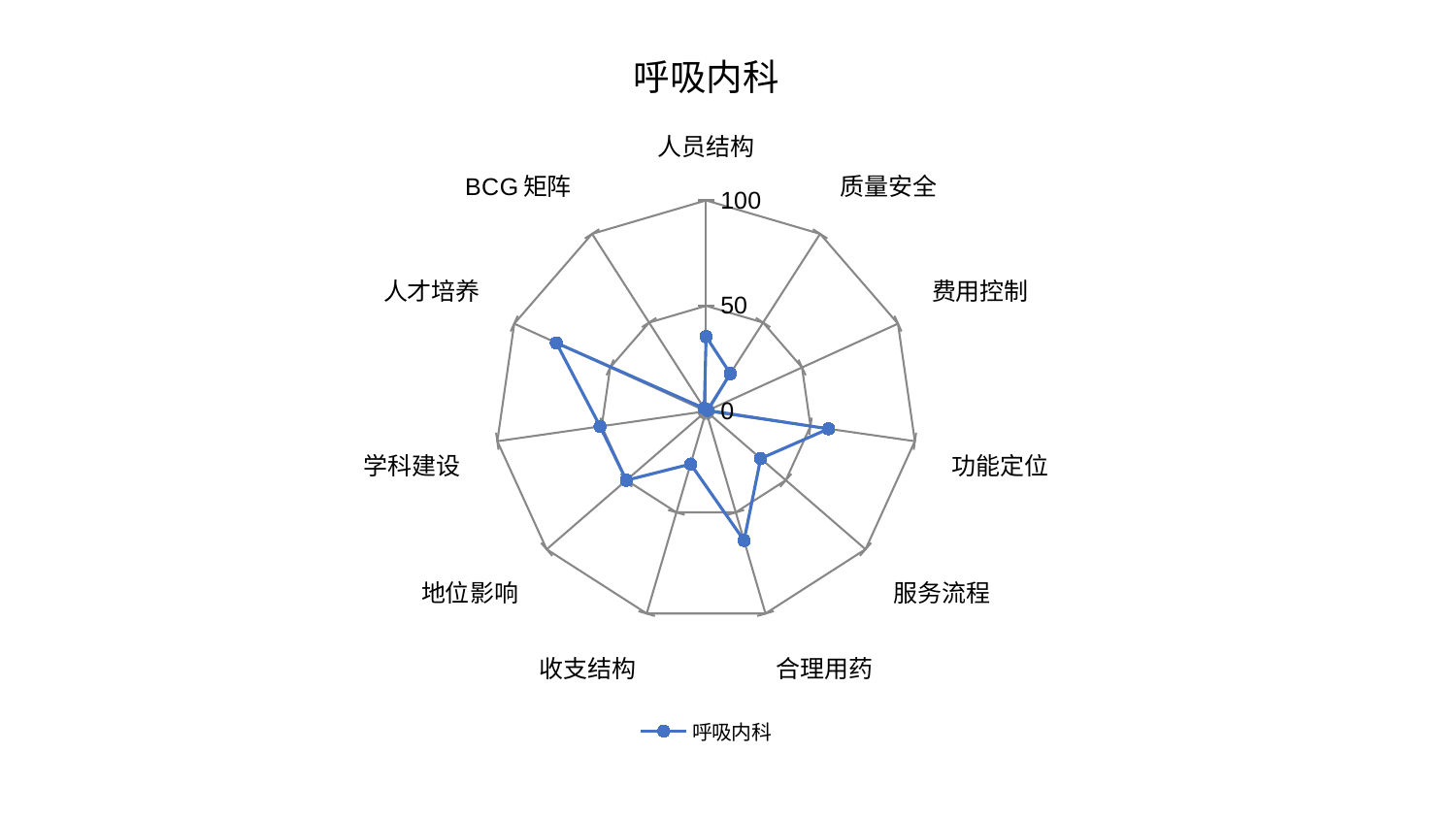

### Chart: 呼吸内科

| Category | 呼吸内科 |
|---|---|
| 人员结构 | 35.3838117381991 |
| 质量安全 | 21.247805263565336 |
| 费用控制 | 0.8885012417895846 |
| 功能定位 | 58.66552383752044 |
| 服务流程 | 34.25496734794331 |
| 合理用药 | 63.871995240619 |
| 收支结构 | 26.136626128623913 |
| 地位影响 | 50.023683002775634 |
| 学科建设 | 50.78156337925752 |
| 人才培养 | 78.07417387151877 |
| BCG矩阵 | 1.5676110432316768 |
145